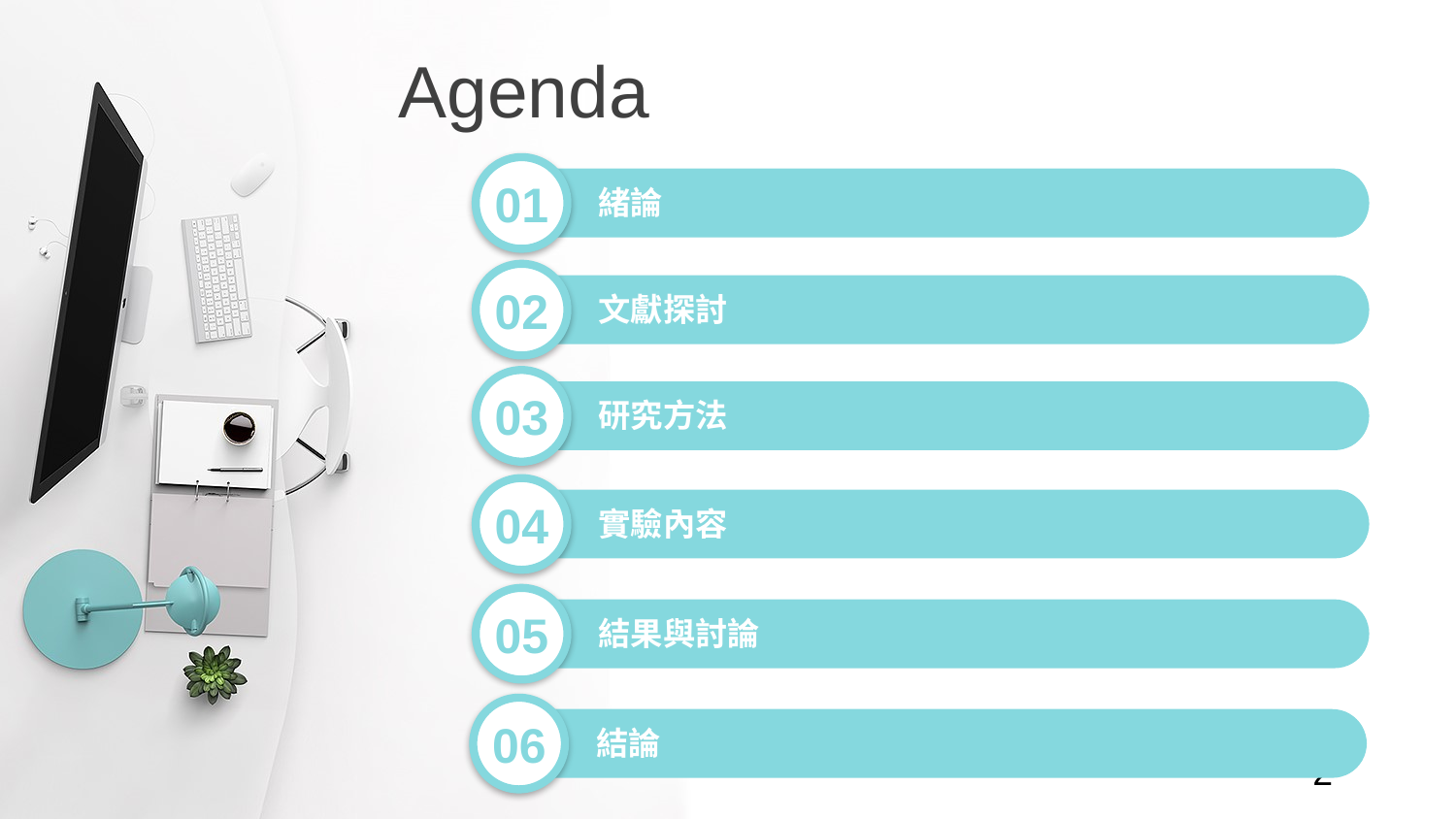

Agenda

01
緒論

02
文獻探討

03
研究方法

04
實驗內容

05
結果與討論

06
結論